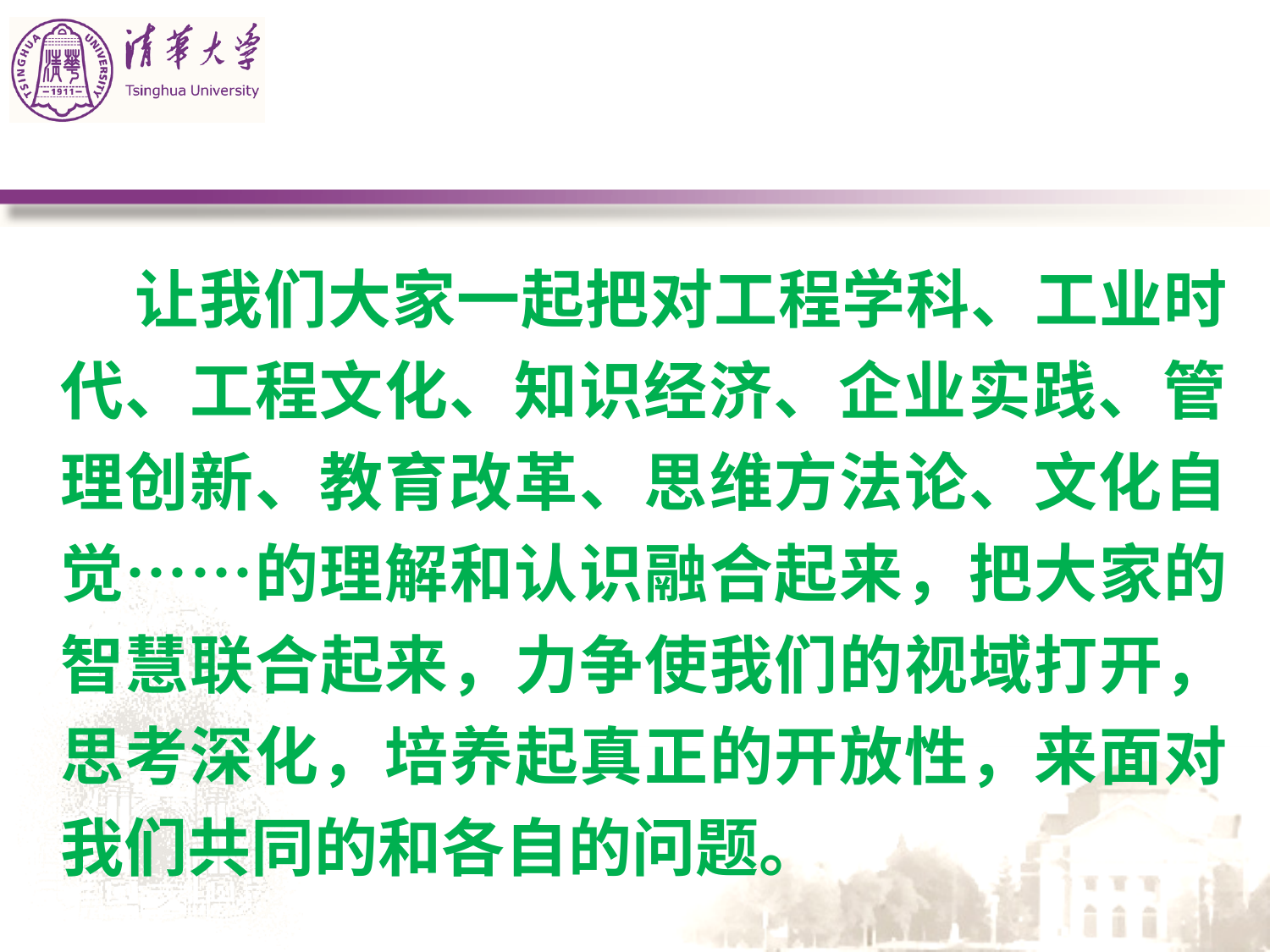

#
       让我们大家一起把对工程学科、工业时代、工程文化、知识经济、企业实践、管理创新、教育改革、思维方法论、文化自觉……的理解和认识融合起来，把大家的智慧联合起来，力争使我们的视域打开，思考深化，培养起真正的开放性，来面对我们共同的和各自的问题。